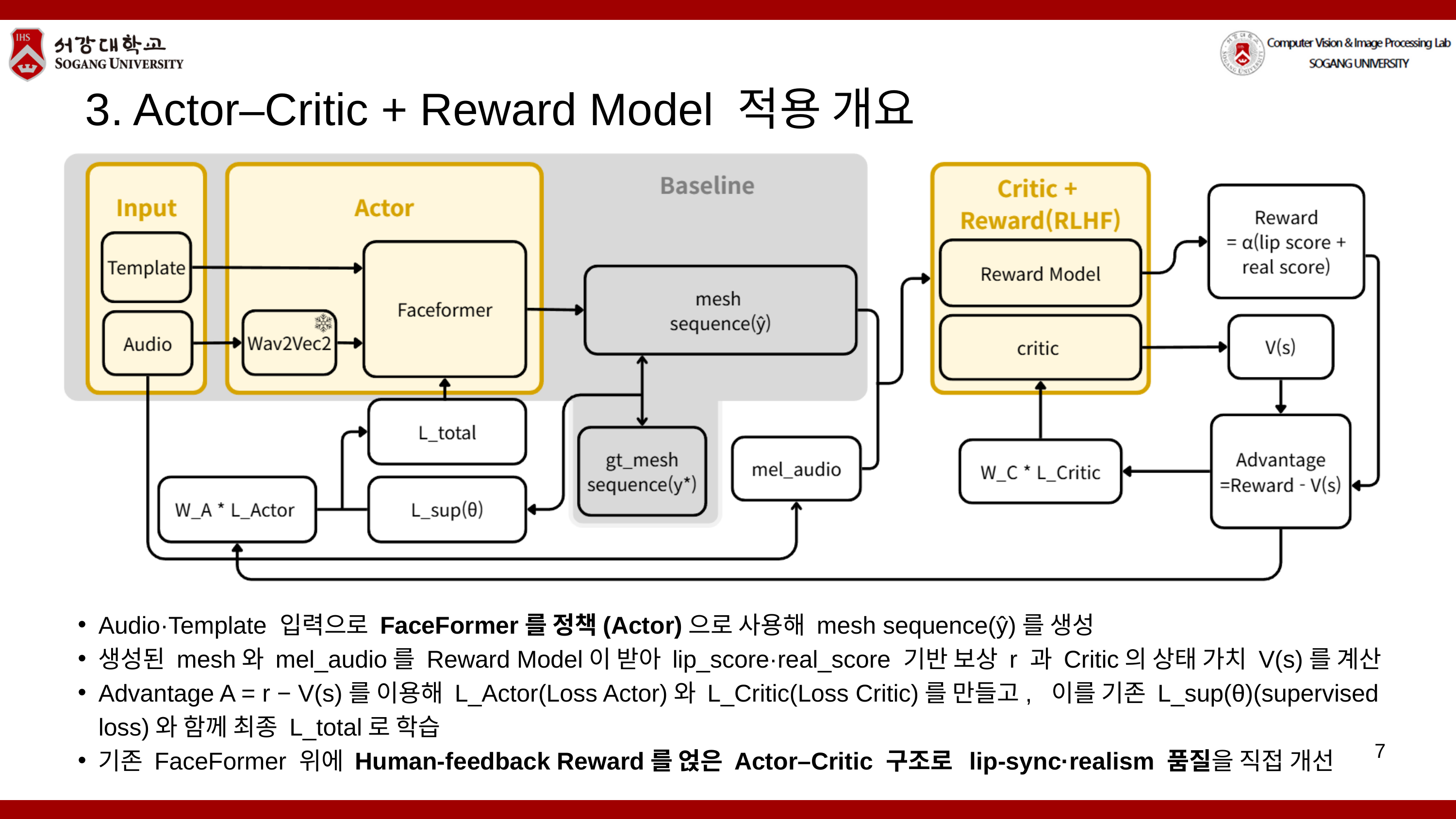

3. Actor–Critic + Reward Model 적용 개요

Audio·Template 입력으로 FaceFormer를 정책(Actor)으로 사용해 mesh sequence(ŷ)를 생성
생성된 mesh와 mel_audio를 Reward Model이 받아 lip_score·real_score 기반 보상 r 과 Critic의 상태 가치 V(s)를 계산
Advantage A = r − V(s)를 이용해 L_Actor(Loss Actor)와 L_Critic(Loss Critic)를 만들고,  이를 기존 L_sup(θ)(supervised loss)와 함께 최종 L_total로 학습
기존 FaceFormer 위에 Human-feedback Reward를 얹은 Actor–Critic 구조로  lip-sync·realism 품질을 직접 개선
7